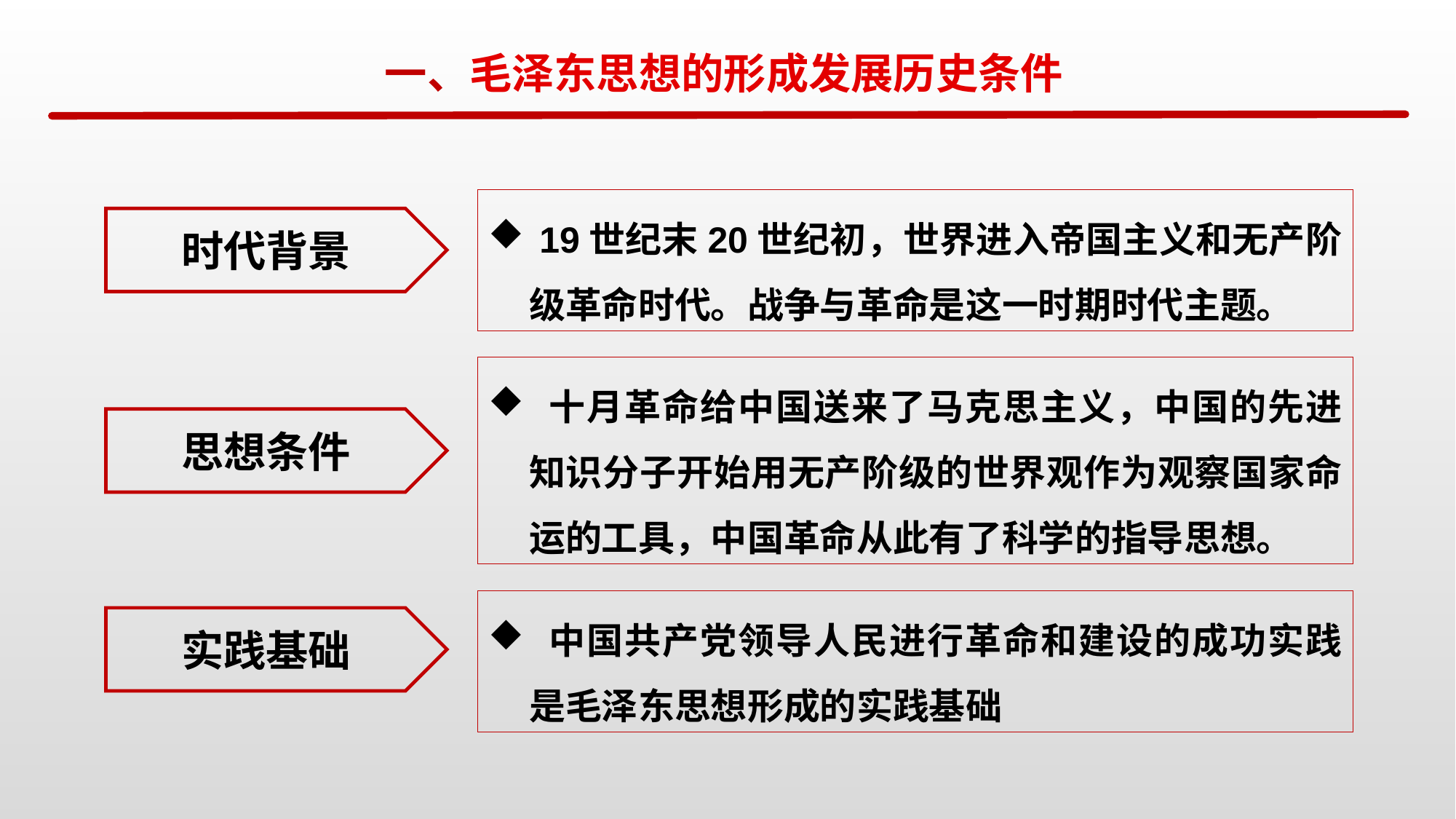

一、毛泽东思想的形成发展历史条件
 19世纪末20世纪初，世界进入帝国主义和无产阶级革命时代。战争与革命是这一时期时代主题。
时代背景
 十月革命给中国送来了马克思主义，中国的先进知识分子开始用无产阶级的世界观作为观察国家命运的工具，中国革命从此有了科学的指导思想。
思想条件
 中国共产党领导人民进行革命和建设的成功实践是毛泽东思想形成的实践基础
实践基础